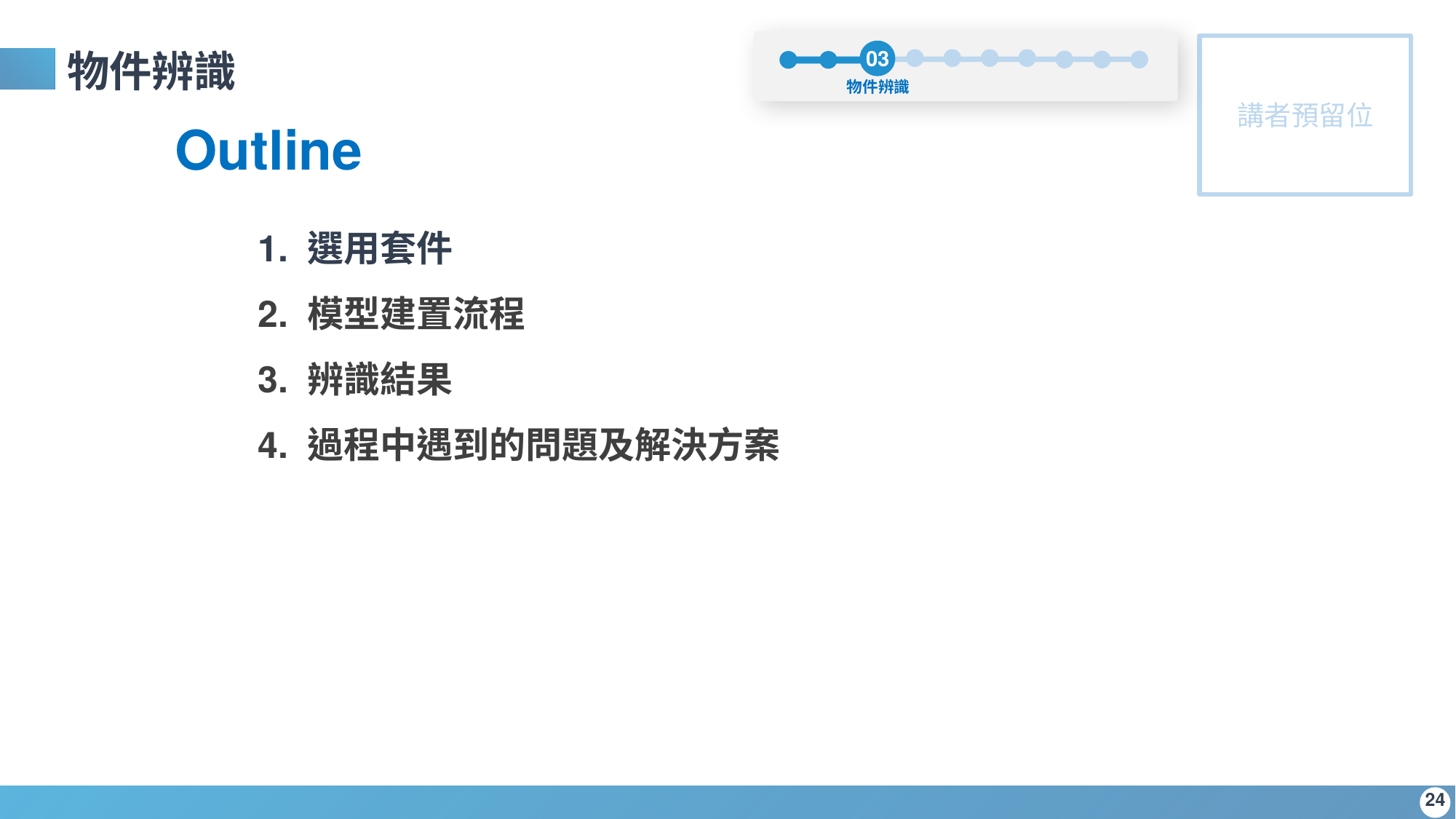

03

物件辨識
物件辨識
Outline
1. 選用套件
2. 模型建置流程
3. 辨識結果
4. 過程中遇到的問題及解決方案
24